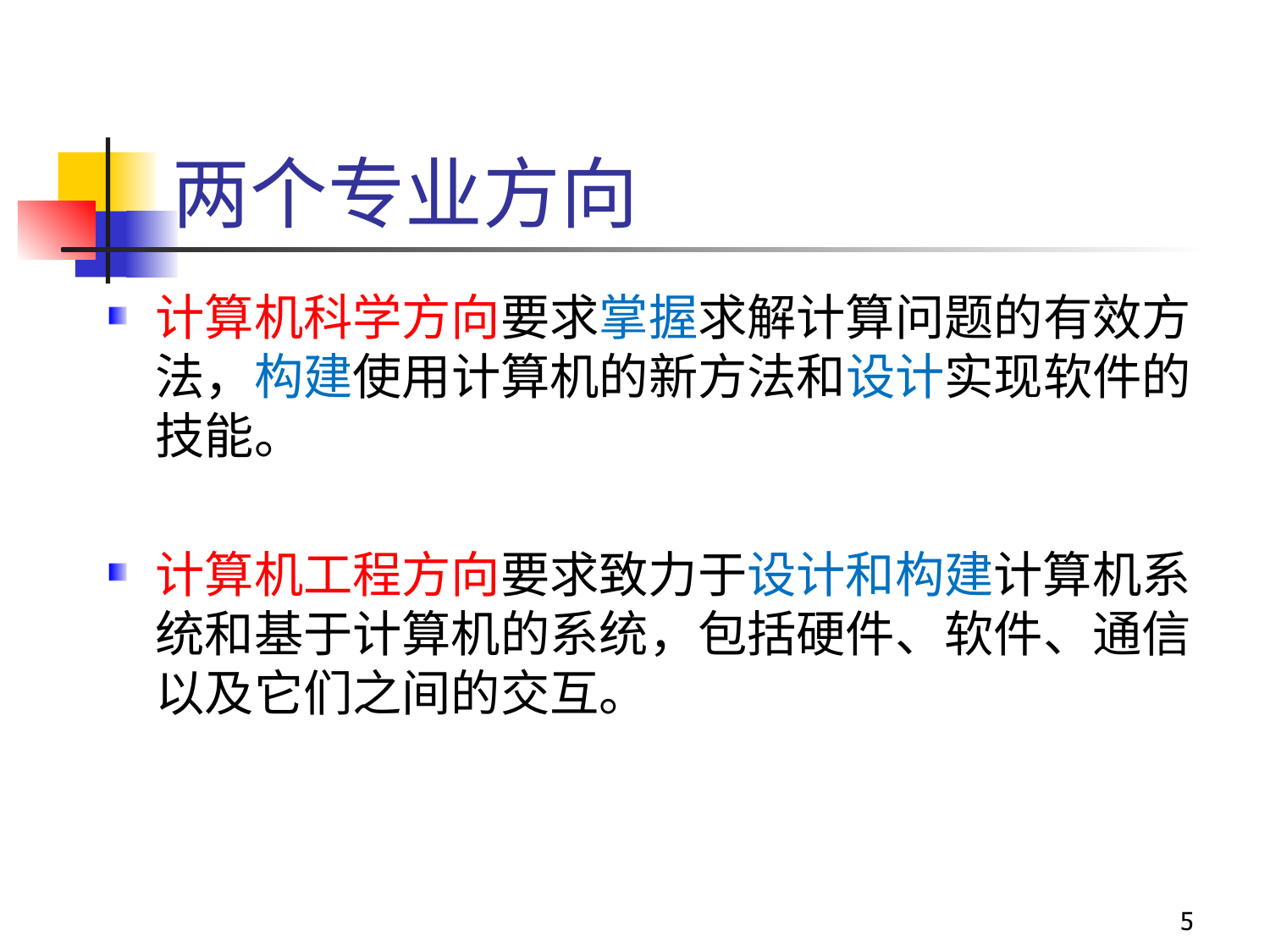

# 两个专业方向
计算机科学方向要求掌握求解计算问题的有效方法，构建使用计算机的新方法和设计实现软件的技能。

计算机工程方向要求致力于设计和构建计算机系统和基于计算机的系统，包括硬件、软件、通信以及它们之间的交互。
5